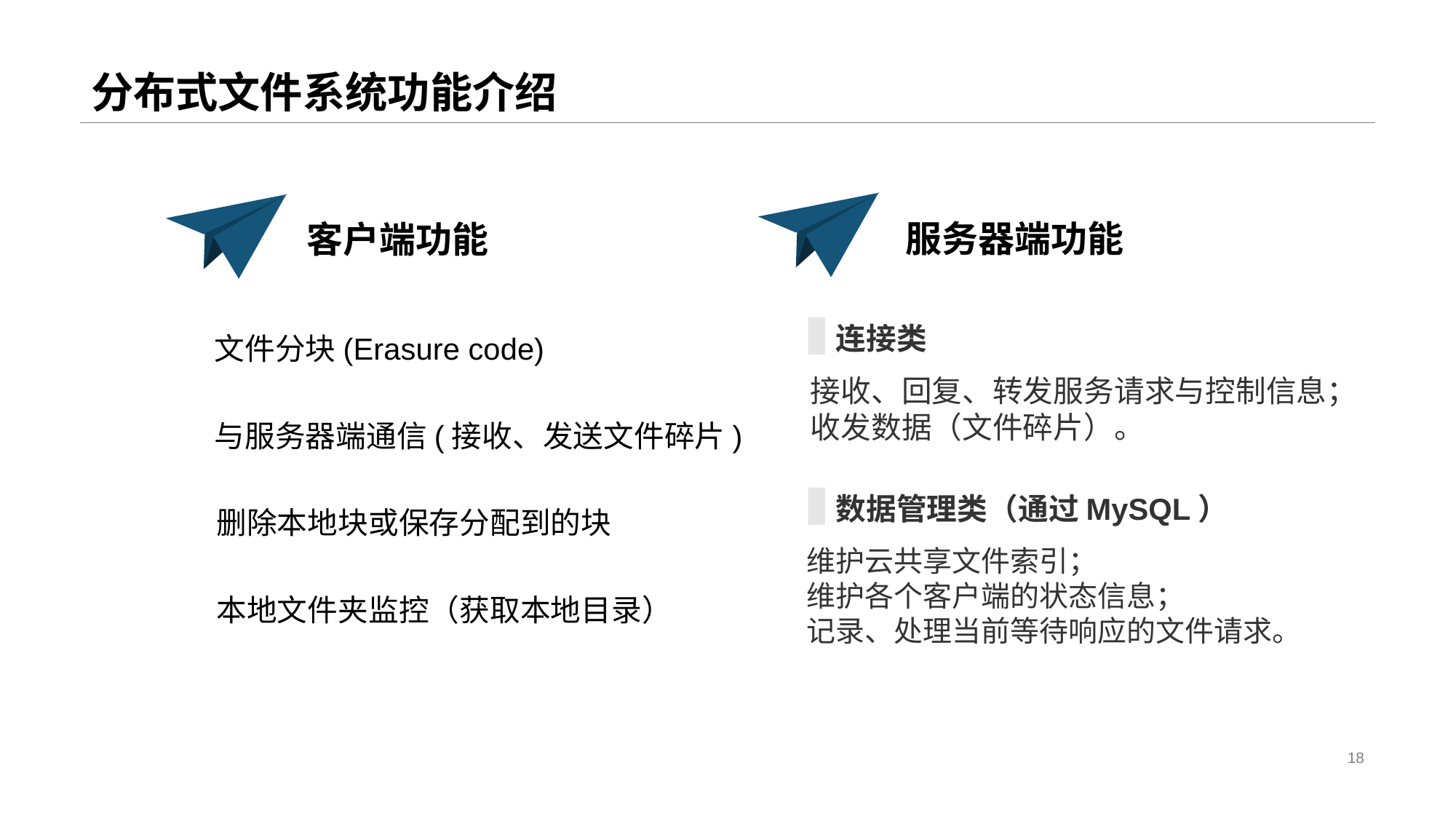

# 分布式文件系统功能介绍

服务器端功能
客户端功能
连接类

文件分块(Erasure code)
接收、回复、转发服务请求与控制信息；
收发数据（文件碎片）。
与服务器端通信(接收、发送文件碎片)
数据管理类（通过MySQL）

删除本地块或保存分配到的块
维护云共享文件索引；
维护各个客户端的状态信息；
记录、处理当前等待响应的文件请求。
本地文件夹监控（获取本地目录）
18